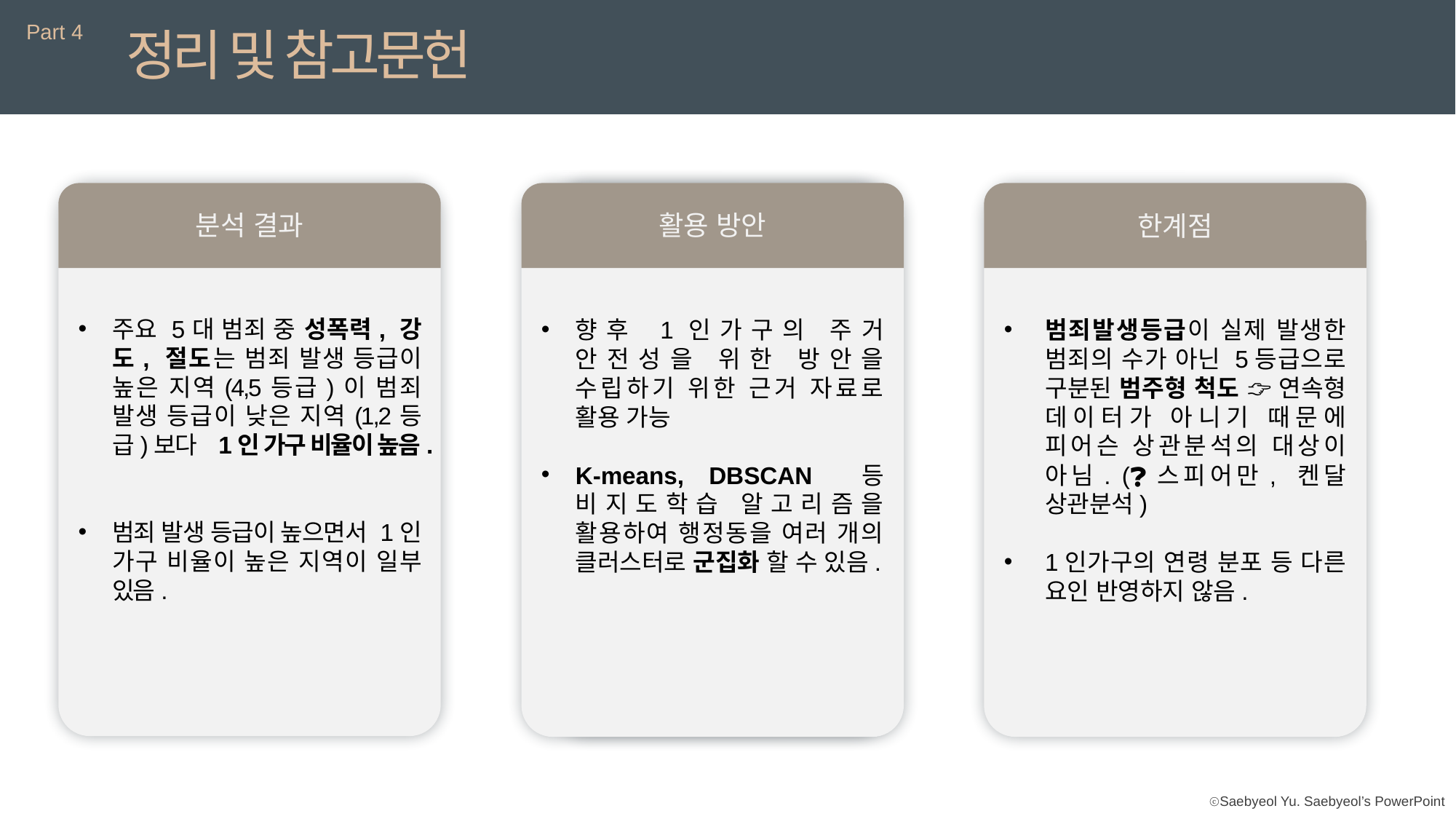

Part 4
정리 및 참고문헌

주요 5대 범죄 중 성폭력, 강도, 절도는 범죄 발생 등급이 높은 지역(4,5등급)이 범죄 발생 등급이 낮은 지역(1,2등급)보다   1인 가구 비율이 높음.

범죄 발생 등급이 높으면서 1인 가구 비율이 높은 지역이 일부 있음.

향후 1인가구의 주거 안전성을 위한 방안을 수립하기 위한 근거 자료로 활용 가능

K-means, DBSCAN 등 비지도학습 알고리즘을 활용하여 행정동을 여러 개의 클러스터로 군집화 할 수 있음.

범죄발생등급이 실제 발생한 범죄의 수가 아닌 5등급으로 구분된 범주형 척도 👉 연속형 데이터가 아니기 때문에 피어슨 상관분석의 대상이 아님. (❓스피어만, 켄달 상관분석)

1인가구의 연령 분포 등 다른 요인 반영하지 않음.

분석 결과
활용 방안
한계점